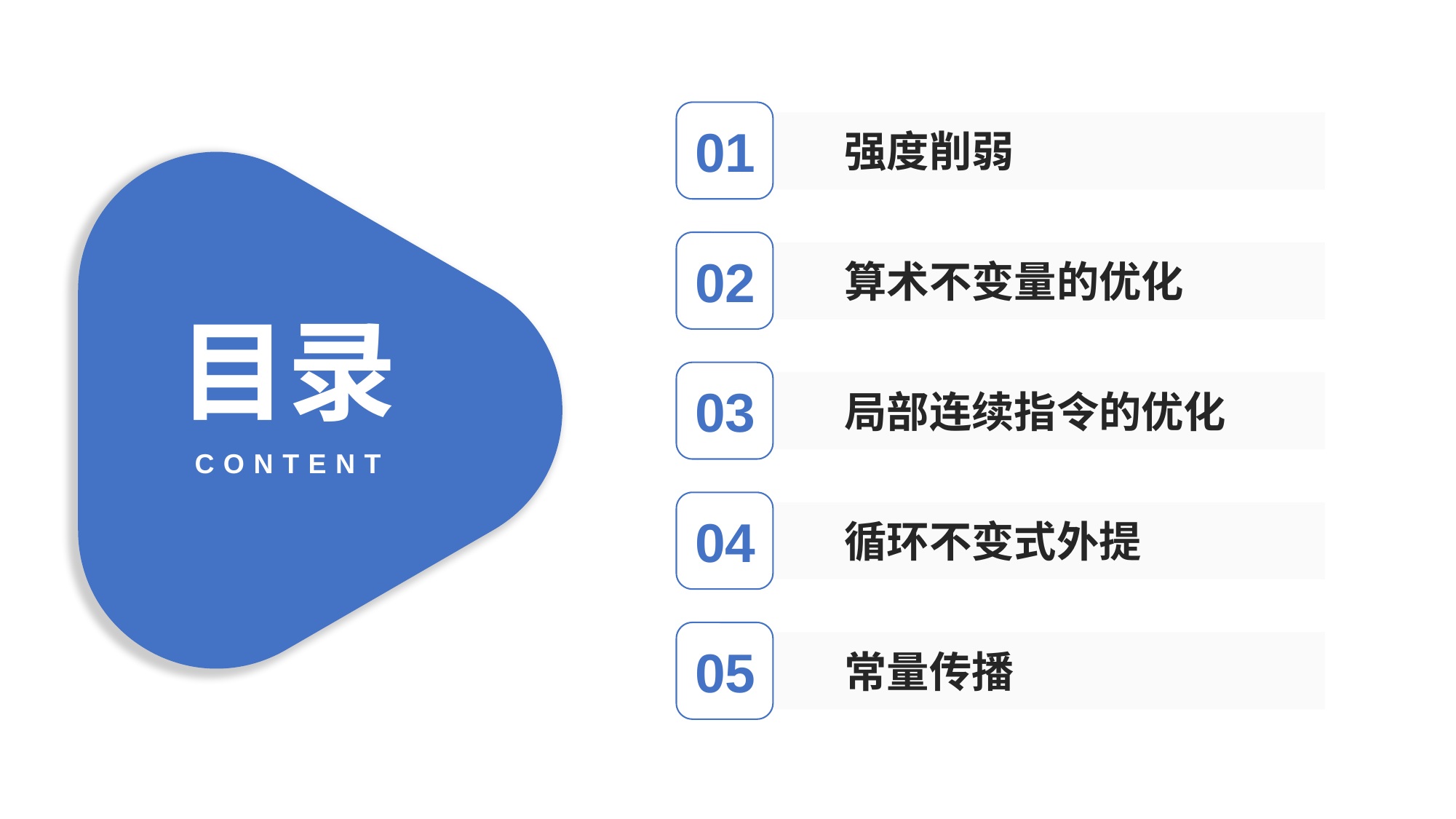

强度削弱
算术不变量的优化
局部连续指令的优化
循环不变式外提
常量传播